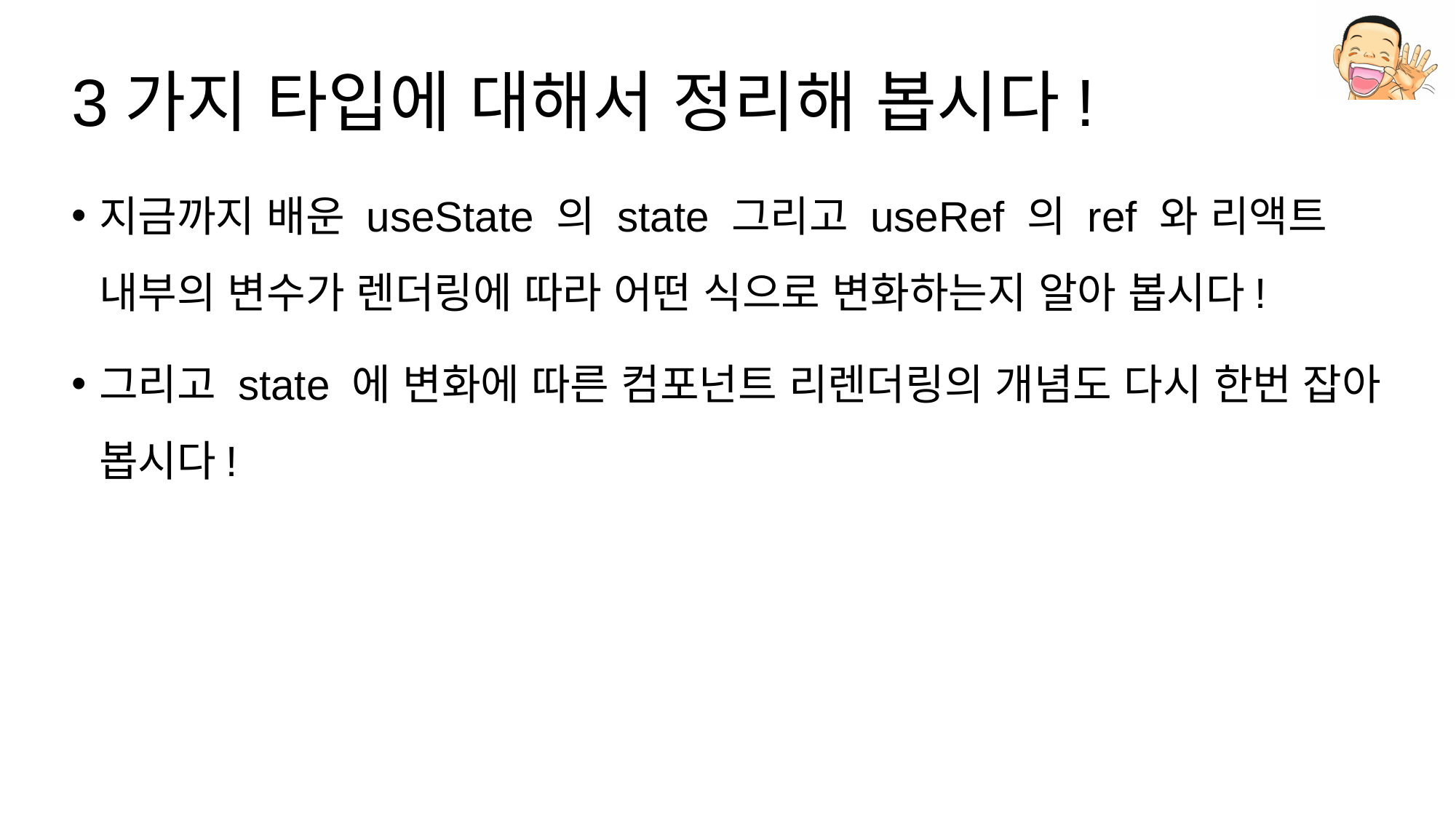

# 3가지 타입에 대해서 정리해 봅시다!
지금까지 배운 useState 의 state 그리고 useRef 의 ref 와 리액트 내부의 변수가 렌더링에 따라 어떤 식으로 변화하는지 알아 봅시다!
그리고 state 에 변화에 따른 컴포넌트 리렌더링의 개념도 다시 한번 잡아 봅시다!